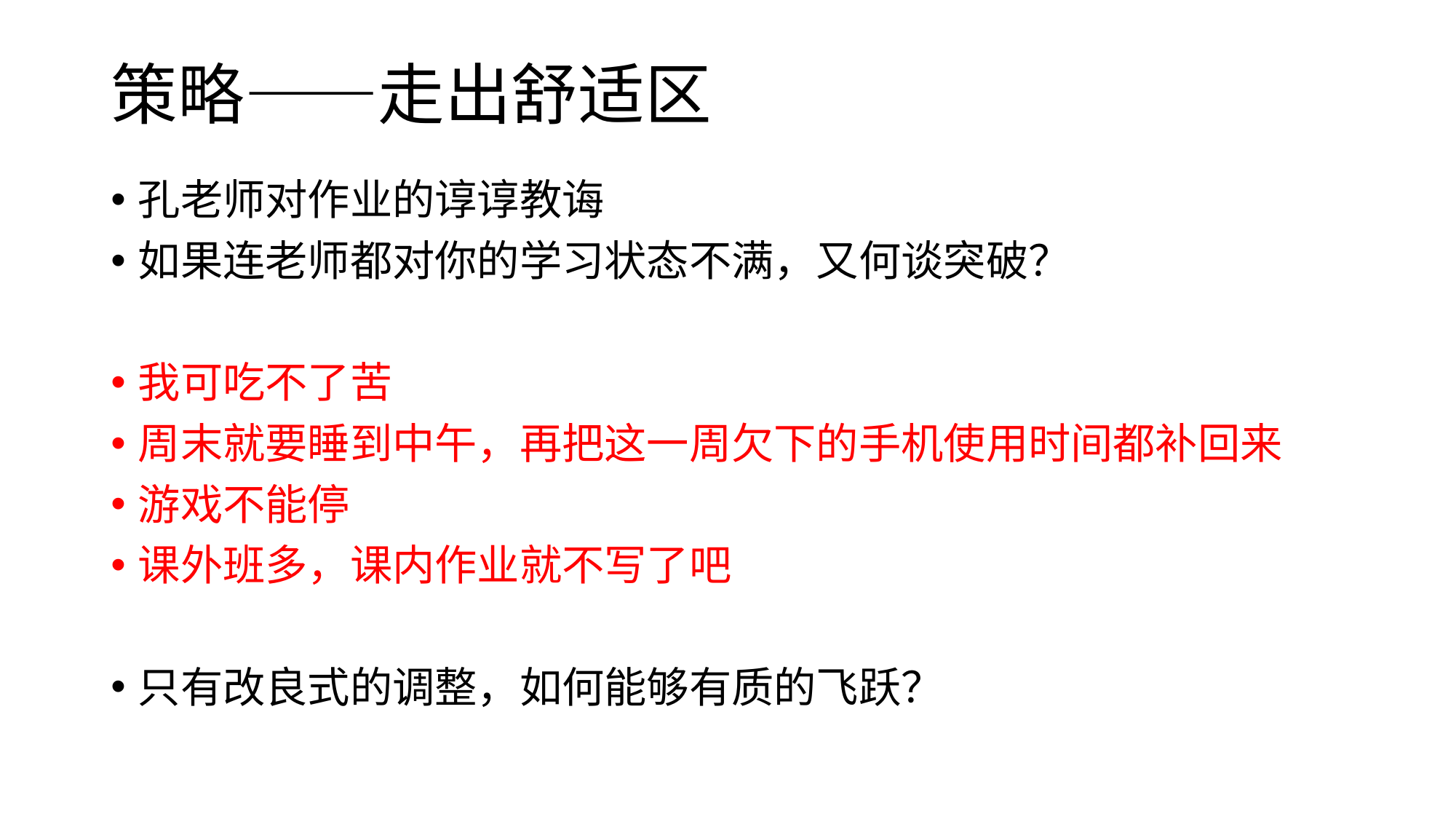

# 策略——走出舒适区
孔老师对作业的谆谆教诲
如果连老师都对你的学习状态不满，又何谈突破？

我可吃不了苦
周末就要睡到中午，再把这一周欠下的手机使用时间都补回来
游戏不能停
课外班多，课内作业就不写了吧

只有改良式的调整，如何能够有质的飞跃？